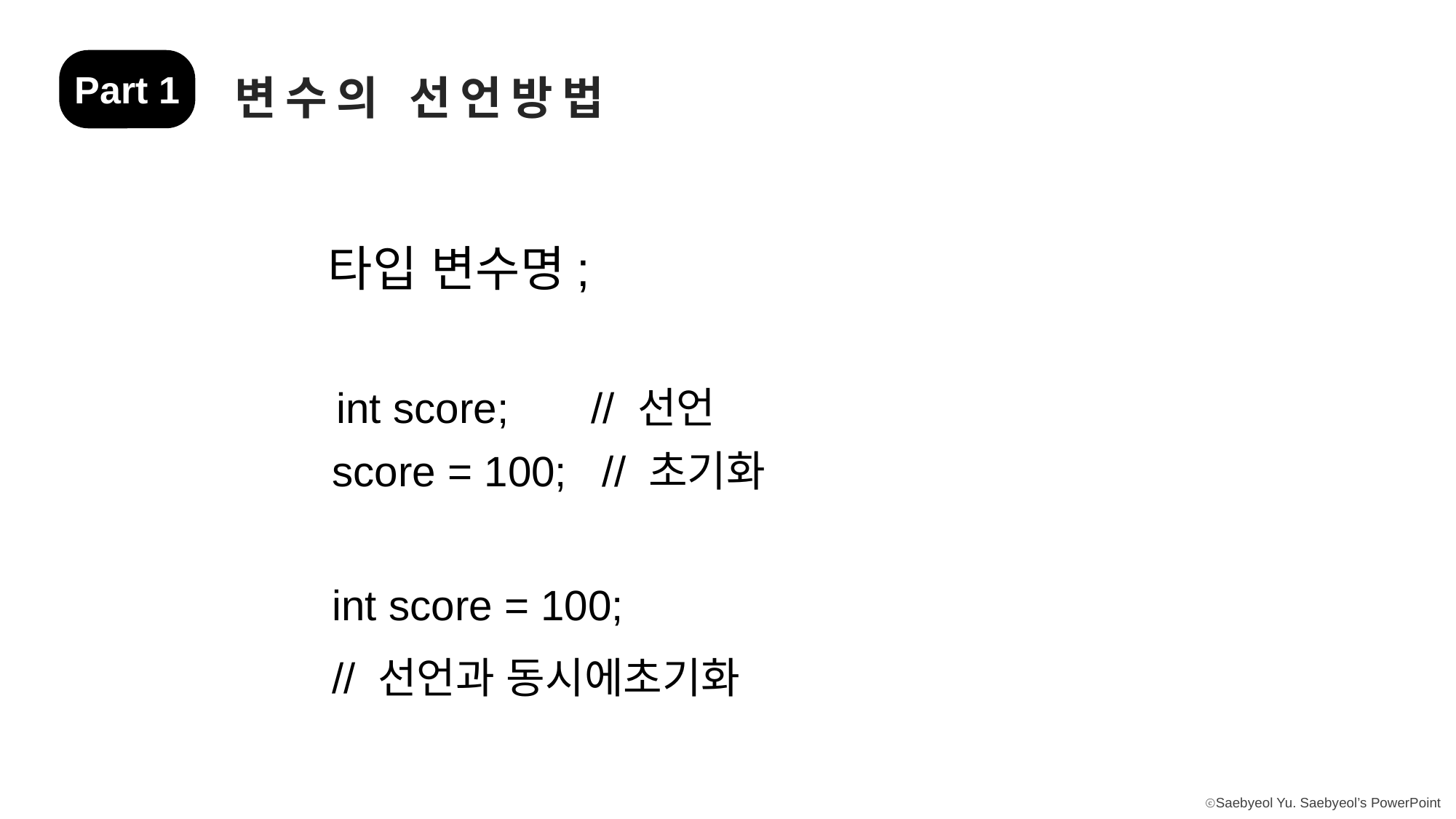

Part 1
변수의 선언방법
타입 변수명;
int score;       // 선언
score = 100;   // 초기화
int score = 100;
// 선언과 동시에초기화